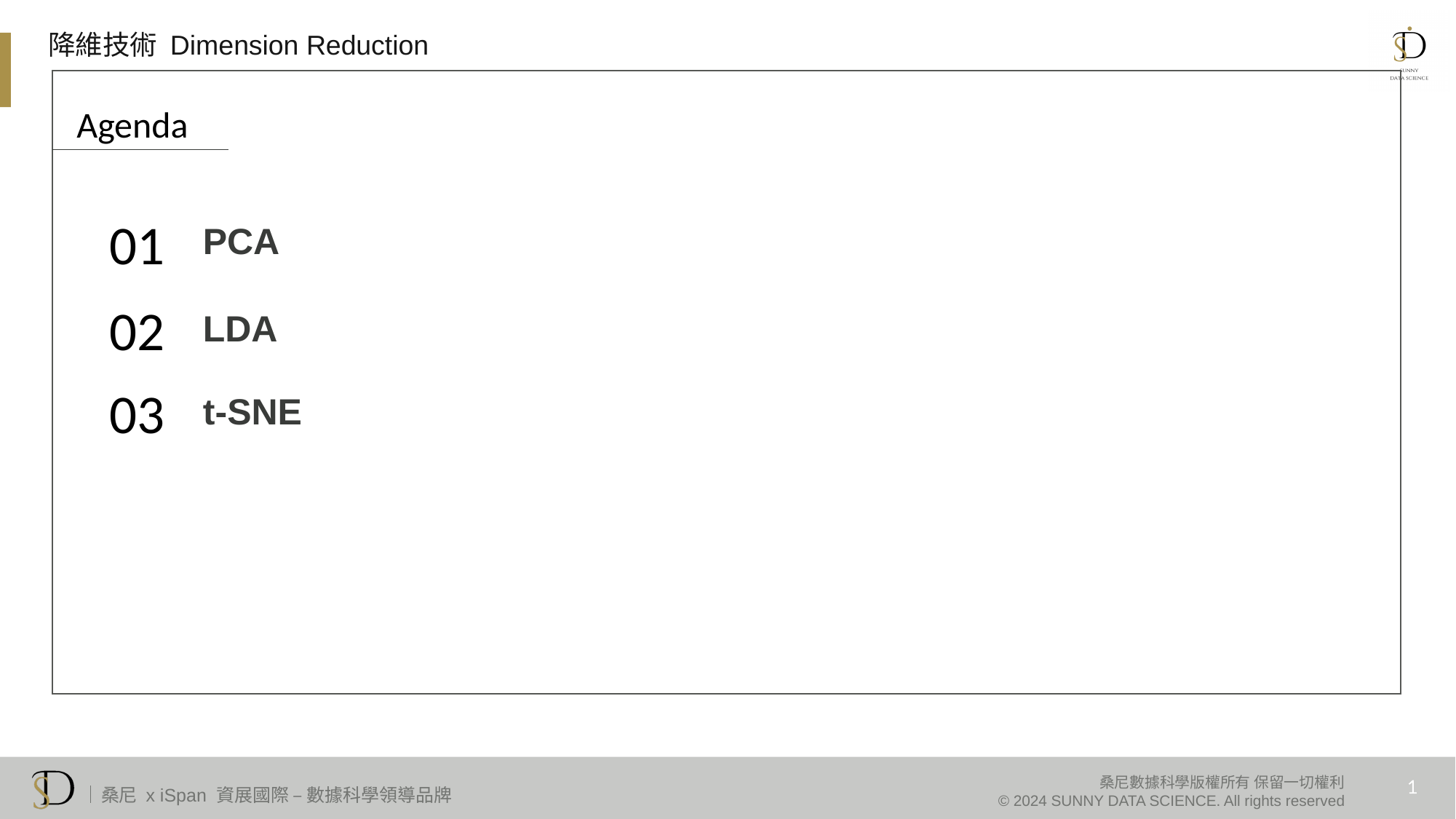

降維技術 Dimension Reduction

Agenda
PCA
01
LDA
02
t-SNE
03